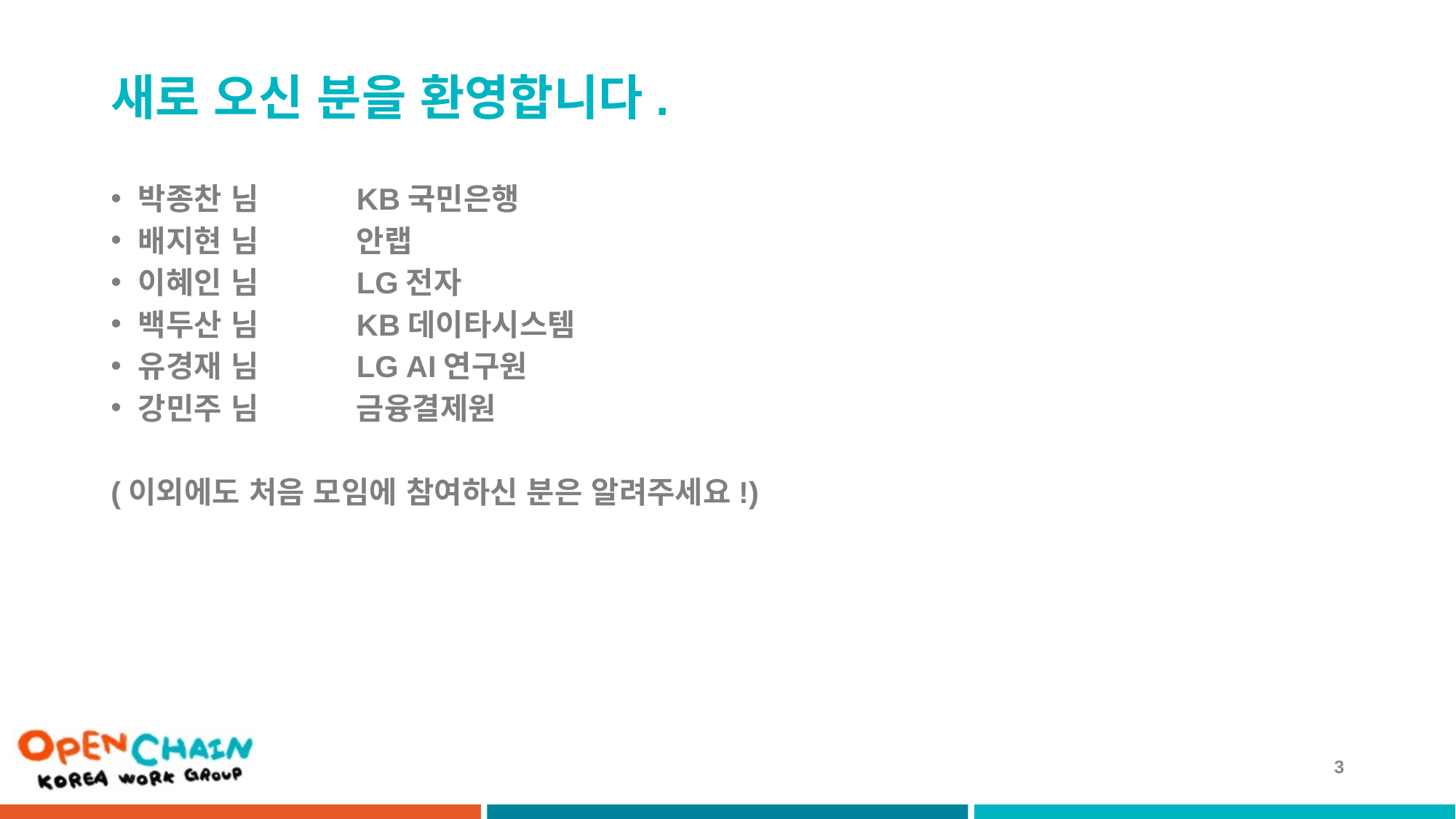

# 새로 오신 분을 환영합니다.
박종찬 님 	KB국민은행
배지현 님 	안랩
이혜인 님	LG전자
백두산 님	KB데이타시스템
유경재 님	LG AI연구원
강민주 님	금융결제원

(이외에도 처음 모임에 참여하신 분은 알려주세요!)
3